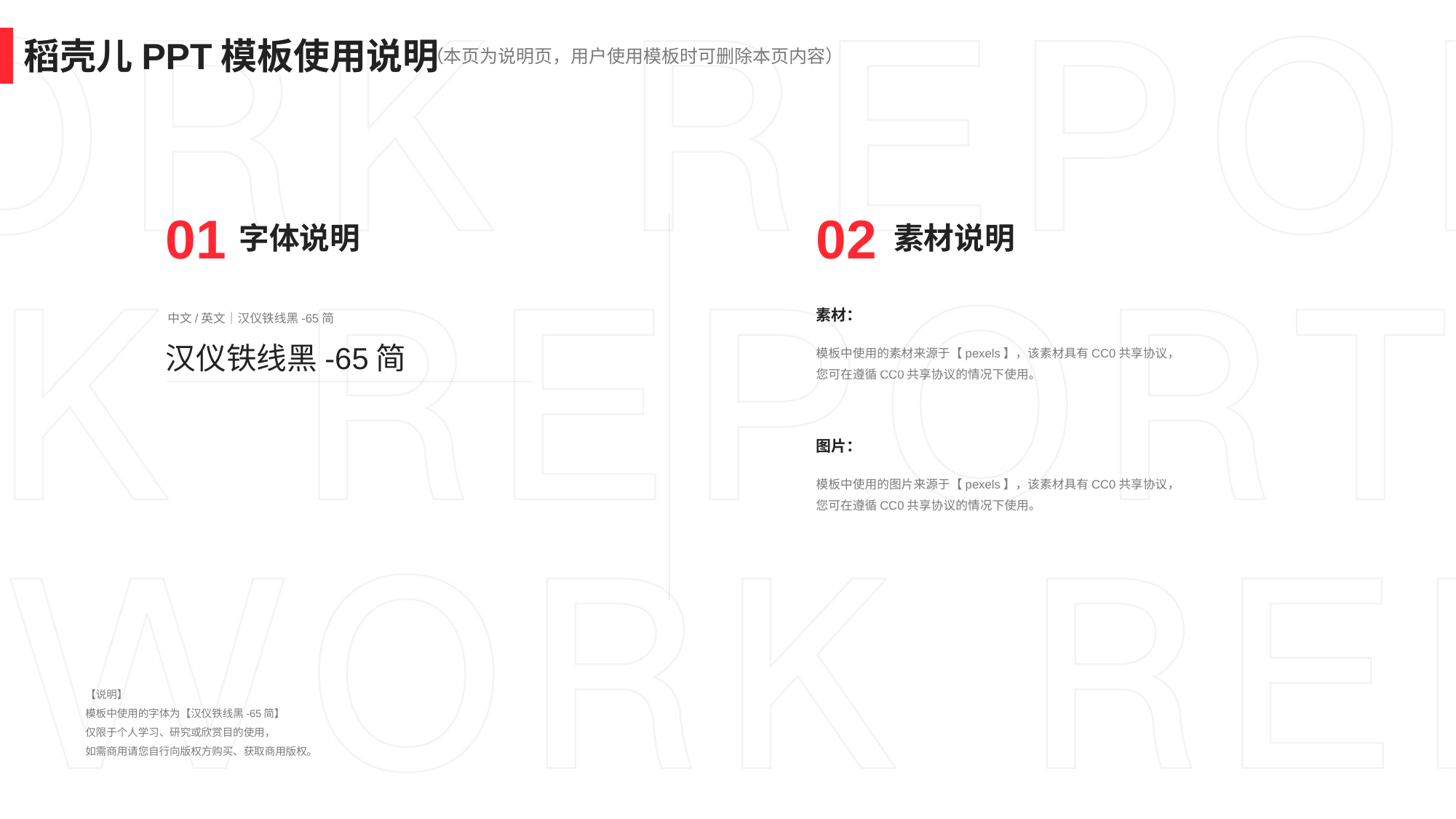

稻壳儿PPT模板使用说明
（本页为说明页，用户使用模板时可删除本页内容）
01
字体说明
中文/英文｜汉仪铁线黑-65简
汉仪铁线黑-65简
02
素材说明
素材：
模板中使用的素材来源于【pexels】，该素材具有CC0共享协议，您可在遵循CC0共享协议的情况下使用。
图片：
模板中使用的图片来源于【pexels】，该素材具有CC0共享协议，您可在遵循CC0共享协议的情况下使用。
【说明】
模板中使用的字体为【汉仪铁线黑-65简】
仅限于个人学习、研究或欣赏目的使用，
如需商用请您自行向版权方购买、获取商用版权。